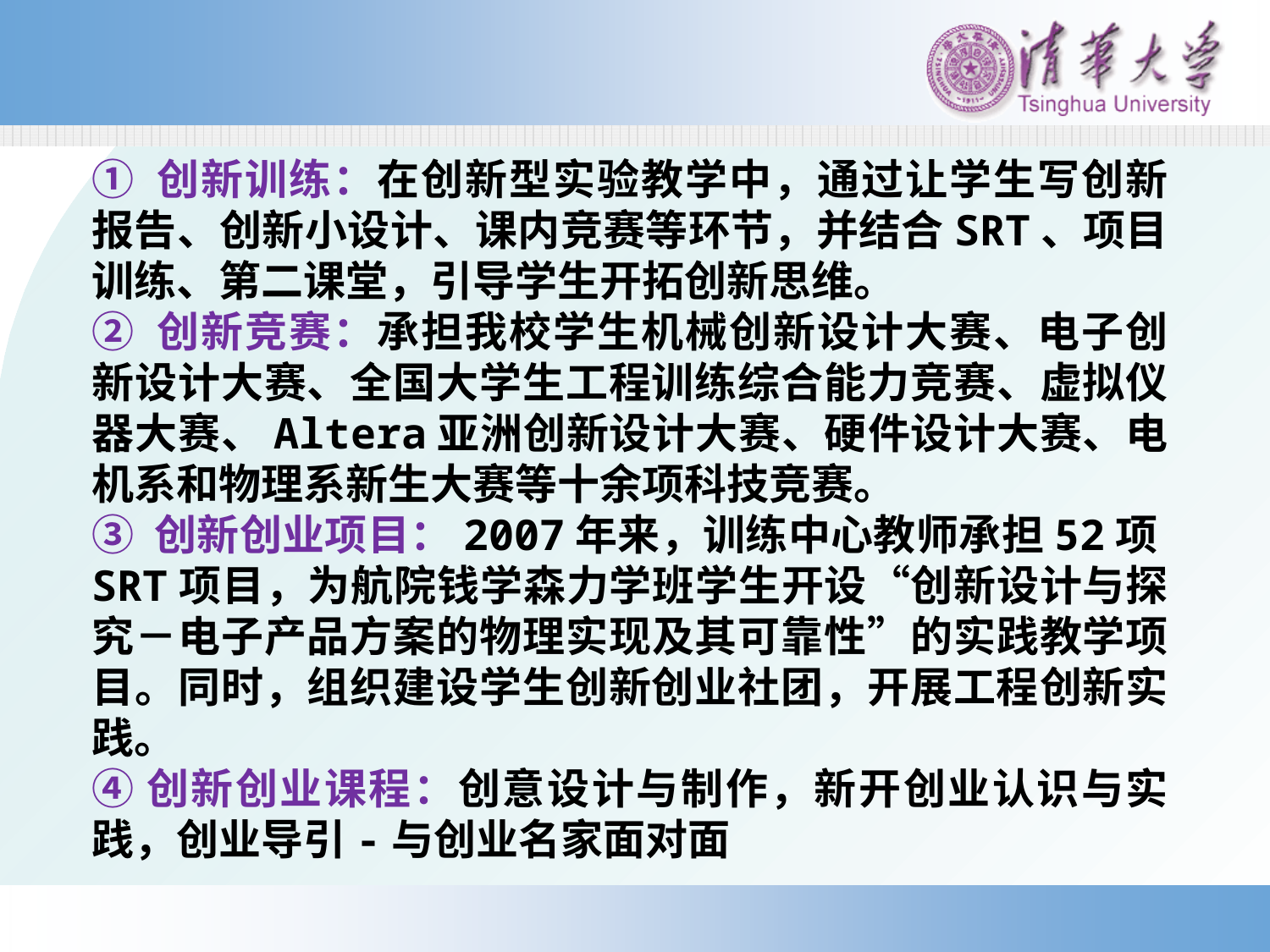

① 创新训练：在创新型实验教学中，通过让学生写创新报告、创新小设计、课内竞赛等环节，并结合SRT、项目训练、第二课堂，引导学生开拓创新思维。
② 创新竞赛：承担我校学生机械创新设计大赛、电子创新设计大赛、全国大学生工程训练综合能力竞赛、虚拟仪器大赛、Altera亚洲创新设计大赛、硬件设计大赛、电机系和物理系新生大赛等十余项科技竞赛。
③ 创新创业项目：2007年来，训练中心教师承担52项SRT项目，为航院钱学森力学班学生开设“创新设计与探究－电子产品方案的物理实现及其可靠性”的实践教学项目。同时，组织建设学生创新创业社团，开展工程创新实践。
④创新创业课程：创意设计与制作，新开创业认识与实践，创业导引-与创业名家面对面